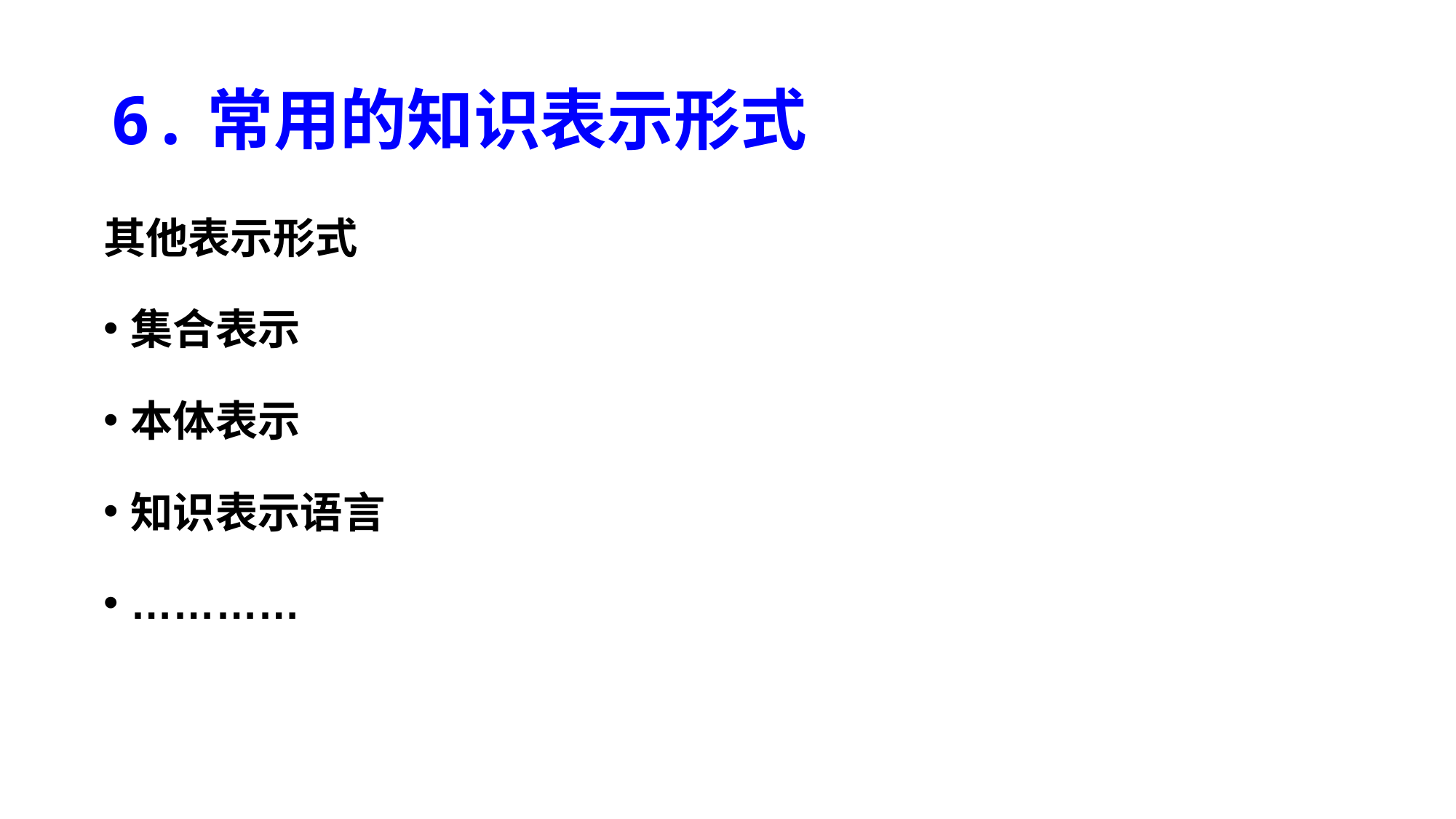

# 6.常用的知识表示形式

其他表示形式
集合表示
本体表示
知识表示语言
…………